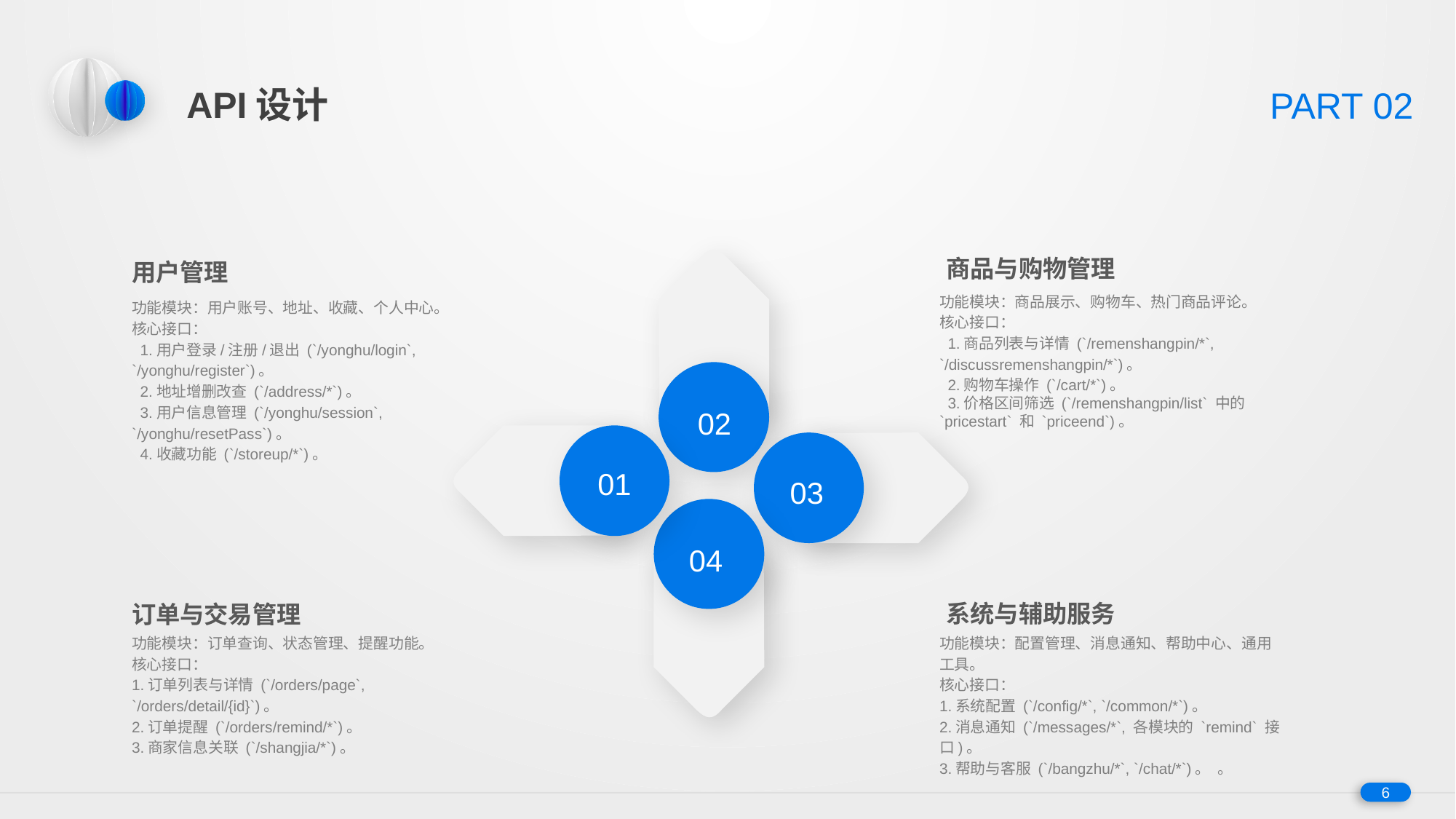

API设计
PART 02
商品与购物管理
功能模块：商品展示、购物车、热门商品评论。
核心接口：
  1.商品列表与详情 (`/remenshangpin/*`, `/discussremenshangpin/*`)。
  2.购物车操作 (`/cart/*`)。
  3.价格区间筛选 (`/remenshangpin/list` 中的 `pricestart` 和 `priceend`)。

用户管理
功能模块：用户账号、地址、收藏、个人中心。
核心接口：
  1.用户登录/注册/退出 (`/yonghu/login`, `/yonghu/register`)。
  2.地址增删改查 (`/address/*`)。
  3.用户信息管理 (`/yonghu/session`, `/yonghu/resetPass`)。
  4.收藏功能 (`/storeup/*`)。

02

01
03

04

系统与辅助服务
功能模块：配置管理、消息通知、帮助中心、通用工具。
核心接口：
1.系统配置 (`/config/*`, `/common/*`)。
2.消息通知 (`/messages/*`, 各模块的 `remind` 接口)。
3.帮助与客服 (`/bangzhu/*`, `/chat/*`)。  。
订单与交易管理
功能模块：订单查询、状态管理、提醒功能。
核心接口：
1.订单列表与详情 (`/orders/page`, `/orders/detail/{id}`)。
2.订单提醒 (`/orders/remind/*`)。
3.商家信息关联 (`/shangjia/*`)。